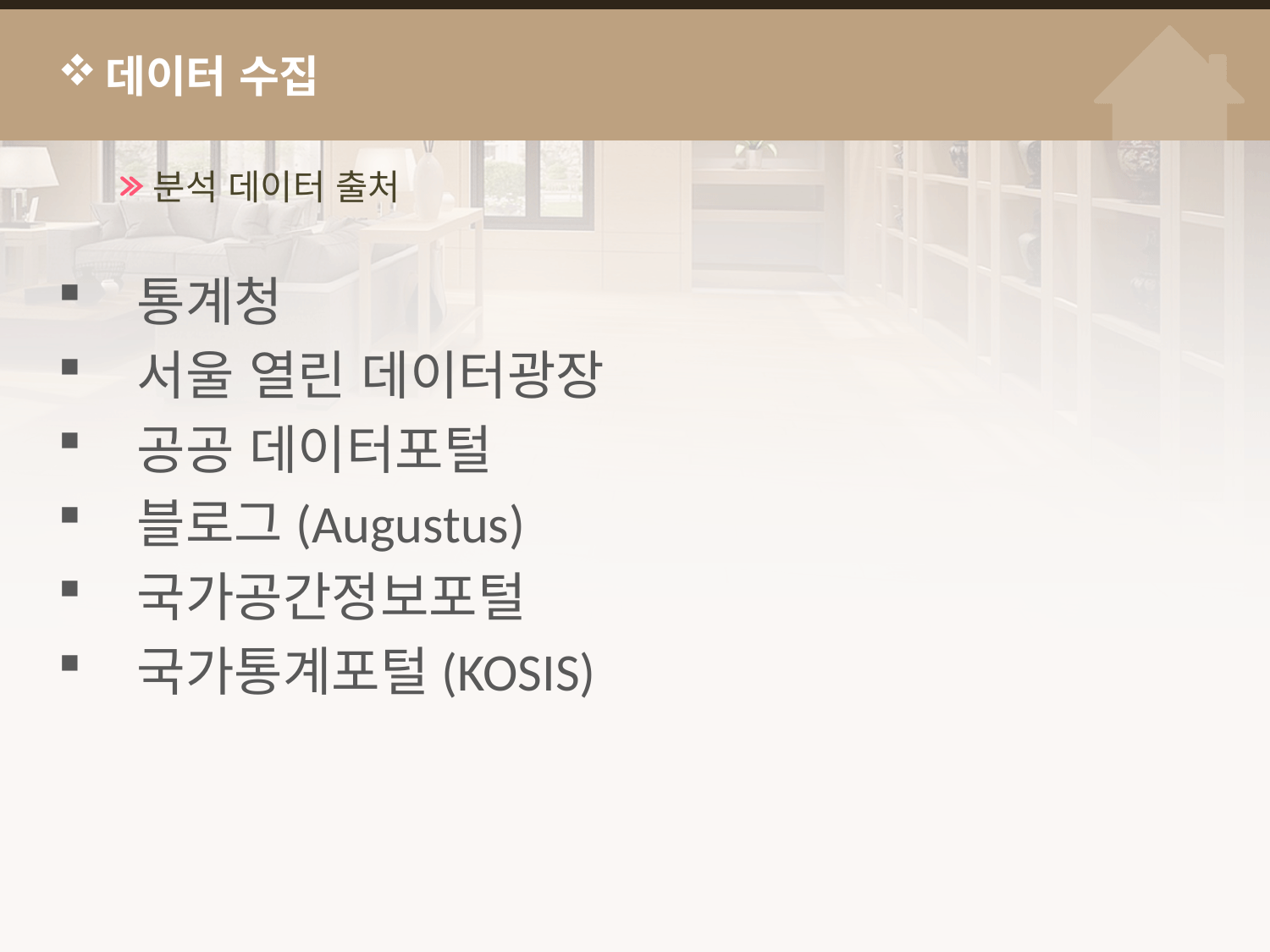

# 데이터 수집
분석 데이터 출처

통계청
서울 열린 데이터광장
공공 데이터포털
블로그(Augustus)
국가공간정보포털
국가통계포털(KOSIS)